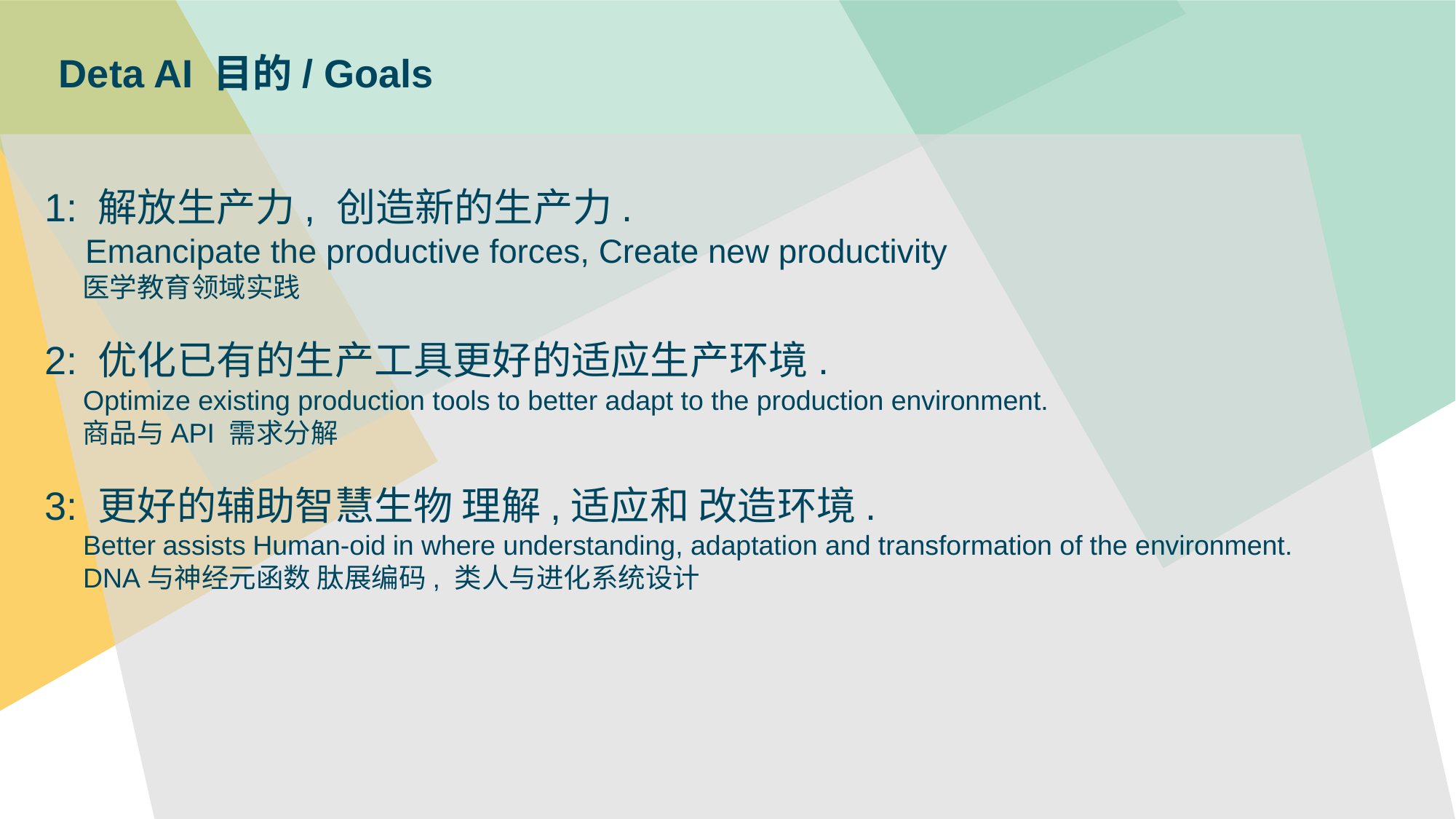

Deta AI 目的/ Goals
1: 解放生产力, 创造新的生产力.
      Emancipate the productive forces, Create new productivity
     医学教育领域实践

2: 优化已有的生产工具更好的适应生产环境.
     Optimize existing production tools to better adapt to the production environment.
     商品与API 需求分解

3: 更好的辅助智慧生物 理解,适应和 改造环境.
     Better assists Human-oid in where understanding, adaptation and transformation of the environment.
     DNA与神经元函数 肽展编码, 类人与进化系统设计